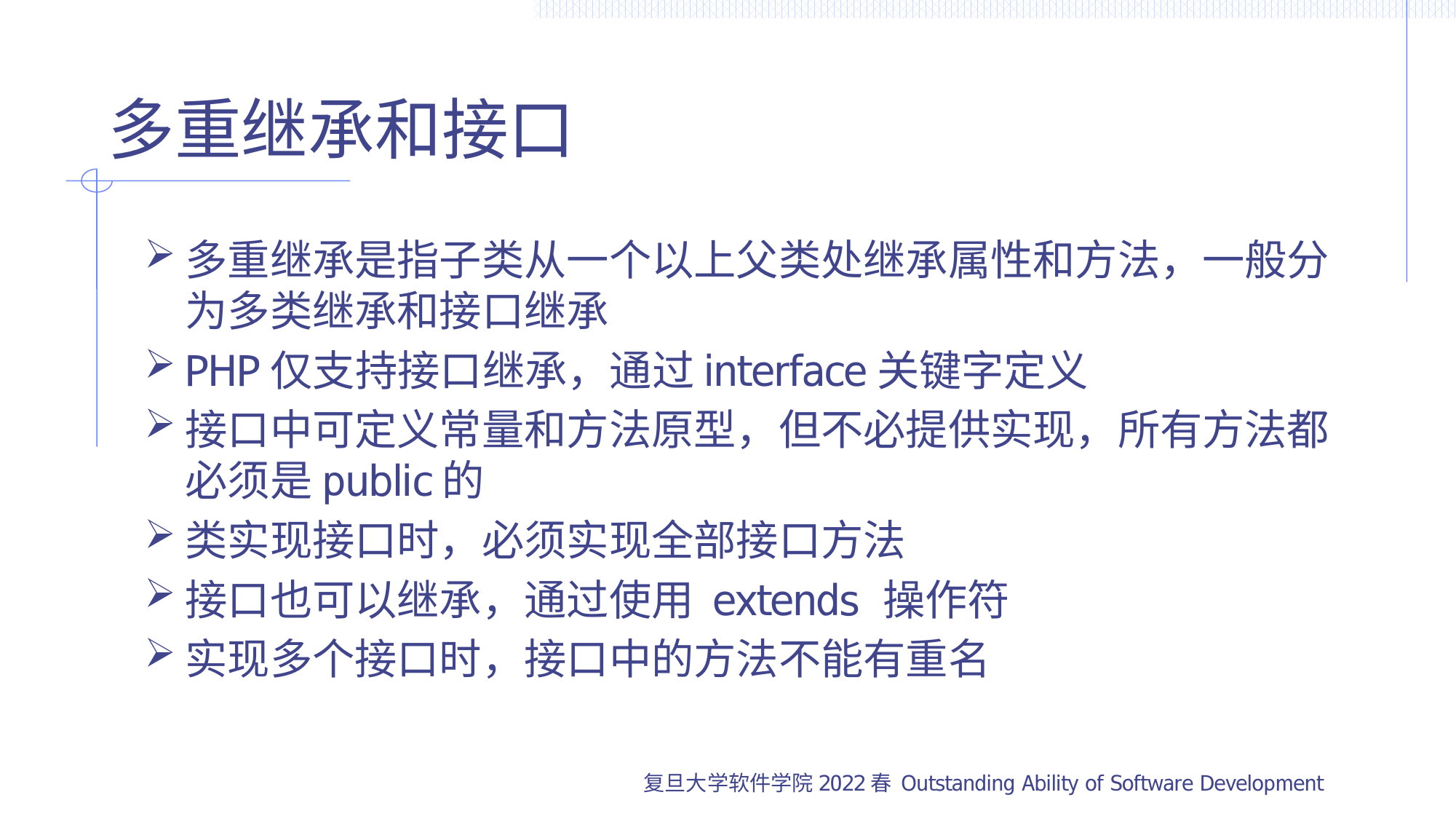

# 多重继承和接口
多重继承是指子类从一个以上父类处继承属性和方法，一般分为多类继承和接口继承
PHP仅支持接口继承，通过interface关键字定义
接口中可定义常量和方法原型，但不必提供实现，所有方法都必须是public的
类实现接口时，必须实现全部接口方法
接口也可以继承，通过使用 extends 操作符
实现多个接口时，接口中的方法不能有重名